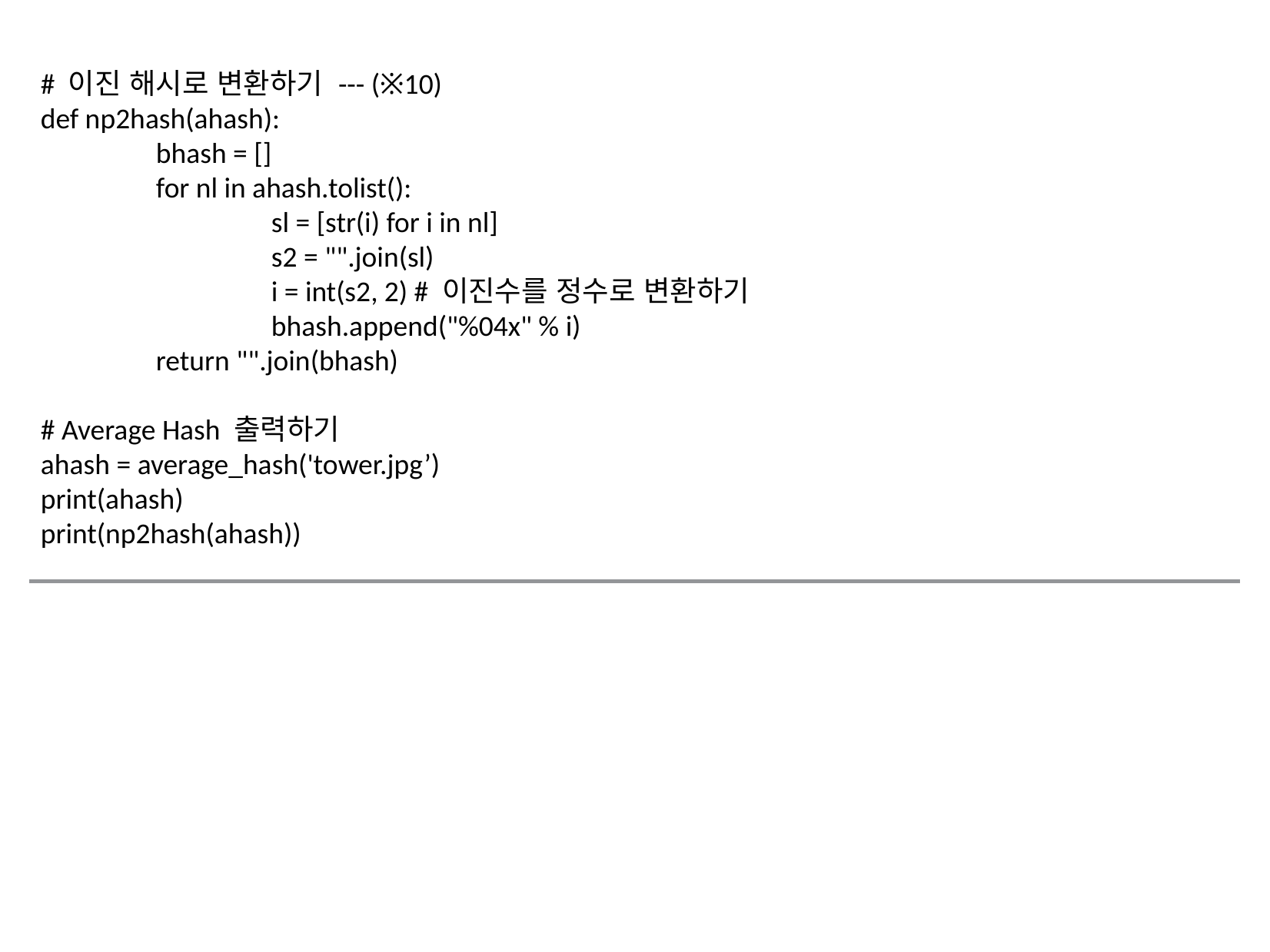

# 이진 해시로 변환하기 --- (※10)
def np2hash(ahash):
	bhash = []
	for nl in ahash.tolist():
		sl = [str(i) for i in nl]
		s2 = "".join(sl)
		i = int(s2, 2) # 이진수를 정수로 변환하기
		bhash.append("%04x" % i)
	return "".join(bhash)

# Average Hash 출력하기
ahash = average_hash('tower.jpg’)
print(ahash)
print(np2hash(ahash))